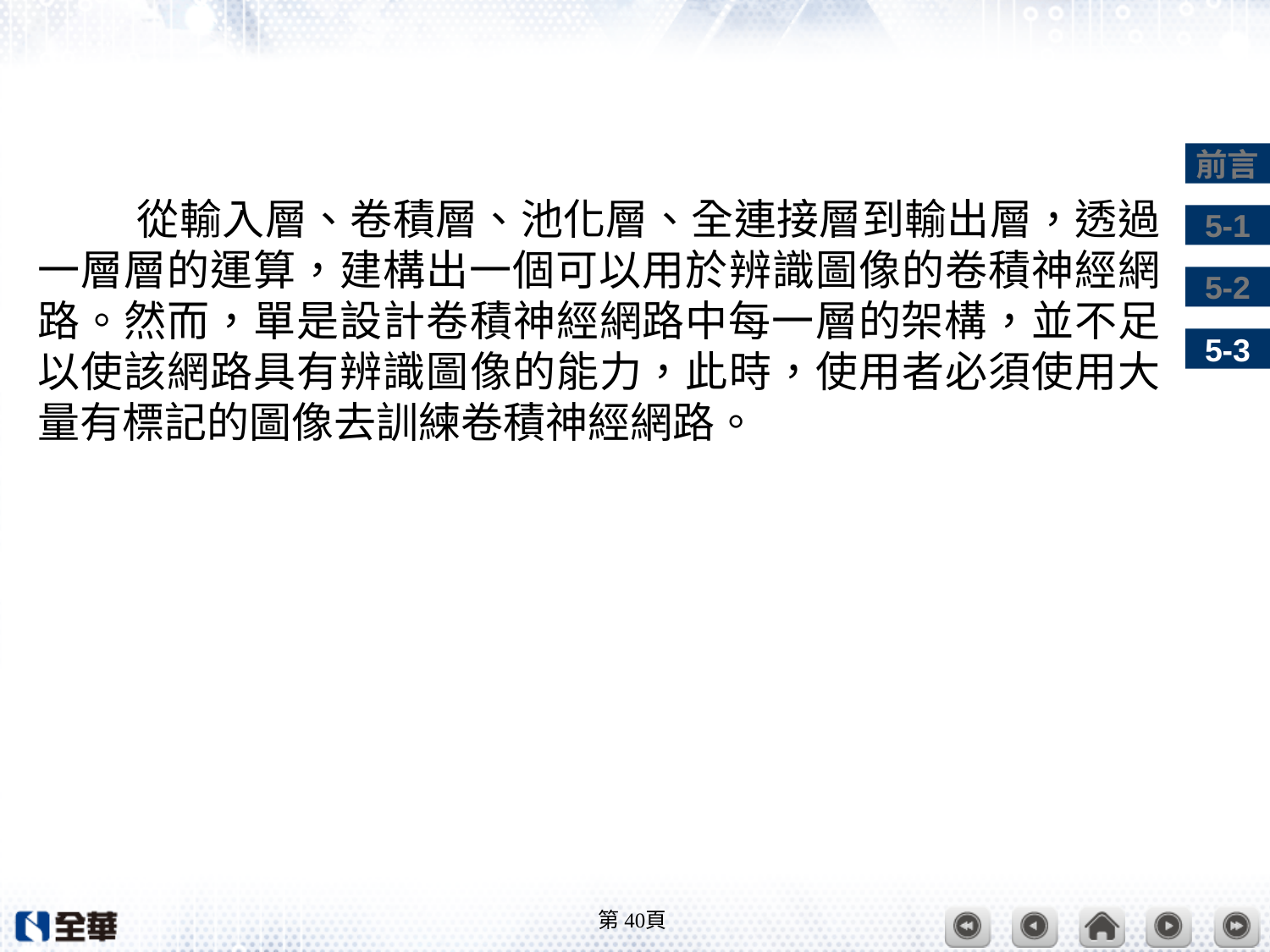

#
         從輸入層、卷積層、池化層、全連接層到輸出層，透過一層層的運算，建構出一個可以用於辨識圖像的卷積神經網路。然而，單是設計卷積神經網路中每一層的架構，並不足以使該網路具有辨識圖像的能力，此時，使用者必須使用大量有標記的圖像去訓練卷積神經網路。